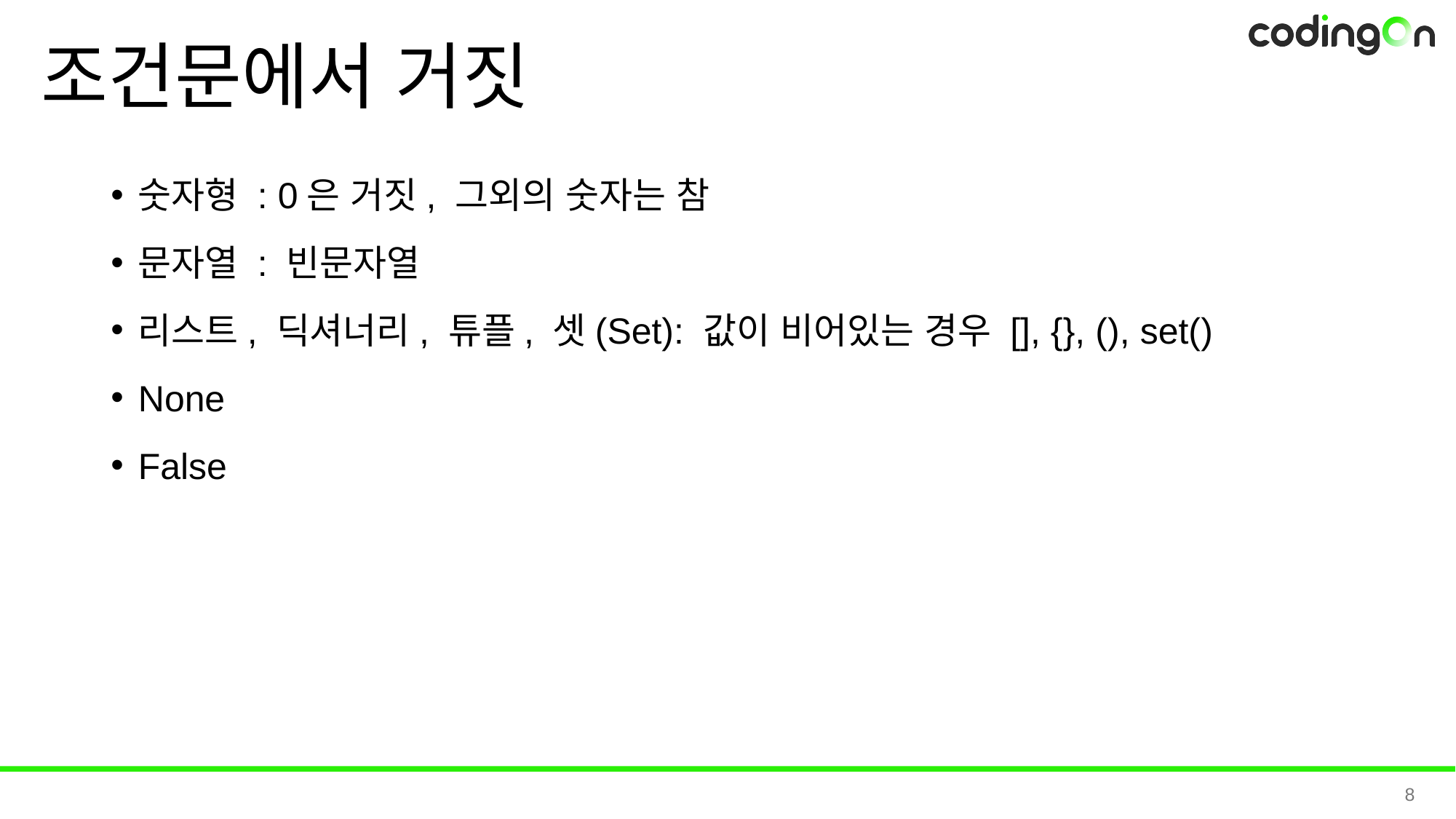

# 조건문에서 거짓
숫자형 : 0은 거짓, 그외의 숫자는 참
문자열 : 빈문자열
리스트, 딕셔너리, 튜플, 셋(Set): 값이 비어있는 경우 [], {}, (), set()
None
False

8